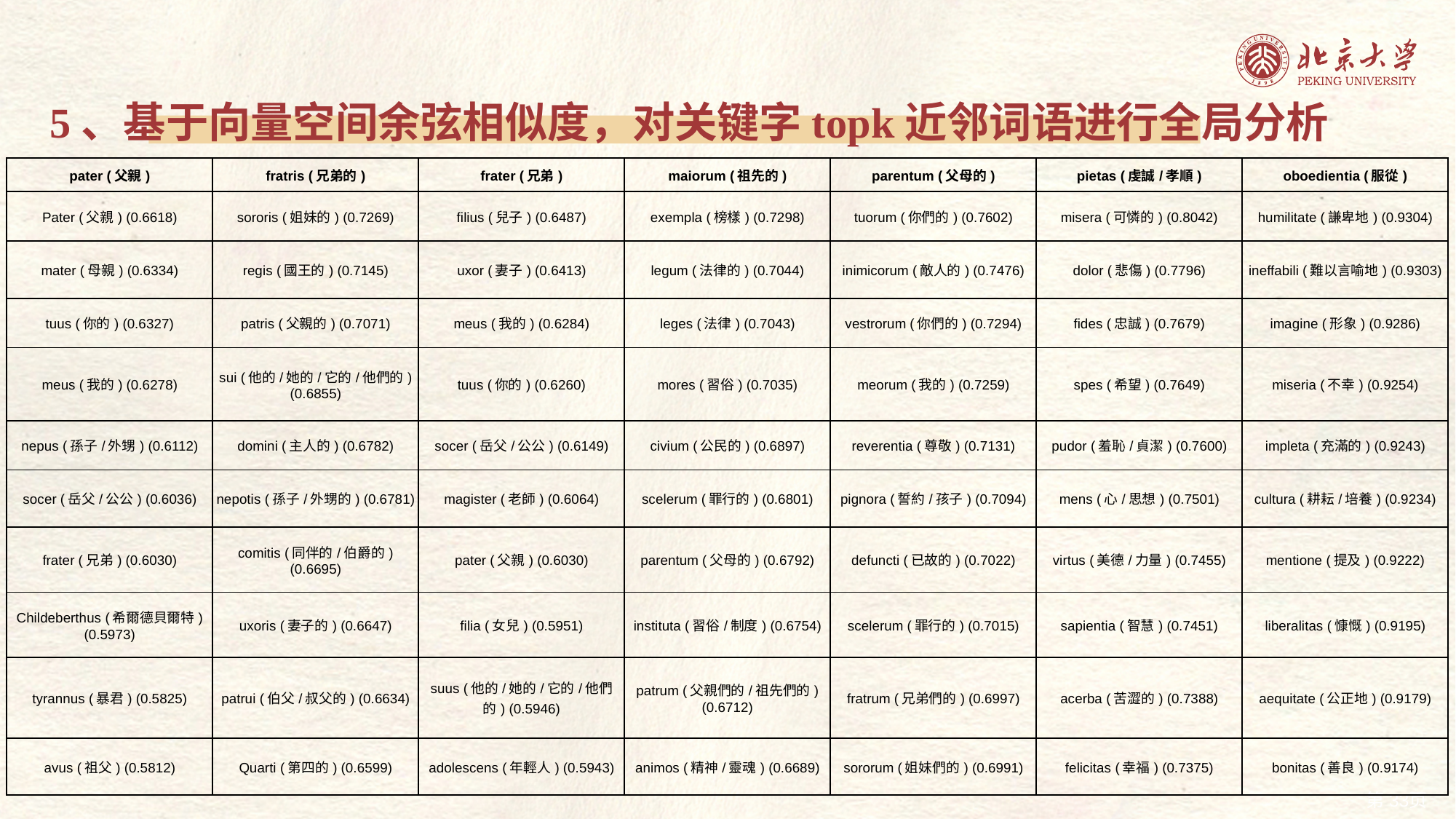

5、基于向量空间余弦相似度，对关键字topk近邻词语进行全局分析

| pater (父親) | fratris (兄弟的) | frater (兄弟) | maiorum (祖先的) | parentum (父母的) | pietas (虔誠/孝順) | oboedientia (服從) |
| --- | --- | --- | --- | --- | --- | --- |
| Pater (父親) (0.6618) | sororis (姐妹的) (0.7269) | filius (兒子) (0.6487) | exempla (榜樣) (0.7298) | tuorum (你們的) (0.7602) | misera (可憐的) (0.8042) | humilitate (謙卑地) (0.9304) |
| mater (母親) (0.6334) | regis (國王的) (0.7145) | uxor (妻子) (0.6413) | legum (法律的) (0.7044) | inimicorum (敵人的) (0.7476) | dolor (悲傷) (0.7796) | ineffabili (難以言喻地) (0.9303) |
| tuus (你的) (0.6327) | patris (父親的) (0.7071) | meus (我的) (0.6284) | leges (法律) (0.7043) | vestrorum (你們的) (0.7294) | fides (忠誠) (0.7679) | imagine (形象) (0.9286) |
| meus (我的) (0.6278) | sui (他的/她的/它的/他們的) (0.6855) | tuus (你的) (0.6260) | mores (習俗) (0.7035) | meorum (我的) (0.7259) | spes (希望) (0.7649) | miseria (不幸) (0.9254) |
| nepus (孫子/外甥) (0.6112) | domini (主人的) (0.6782) | socer (岳父/公公) (0.6149) | civium (公民的) (0.6897) | reverentia (尊敬) (0.7131) | pudor (羞恥/貞潔) (0.7600) | impleta (充滿的) (0.9243) |
| socer (岳父/公公) (0.6036) | nepotis (孫子/外甥的) (0.6781) | magister (老師) (0.6064) | scelerum (罪行的) (0.6801) | pignora (誓約/孩子) (0.7094) | mens (心/思想) (0.7501) | cultura (耕耘/培養) (0.9234) |
| frater (兄弟) (0.6030) | comitis (同伴的/伯爵的) (0.6695) | pater (父親) (0.6030) | parentum (父母的) (0.6792) | defuncti (已故的) (0.7022) | virtus (美德/力量) (0.7455) | mentione (提及) (0.9222) |
| Childeberthus (希爾德貝爾特) (0.5973) | uxoris (妻子的) (0.6647) | filia (女兒) (0.5951) | instituta (習俗/制度) (0.6754) | scelerum (罪行的) (0.7015) | sapientia (智慧) (0.7451) | liberalitas (慷慨) (0.9195) |
| tyrannus (暴君) (0.5825) | patrui (伯父/叔父的) (0.6634) | suus (他的/她的/它的/他們的) (0.5946) | patrum (父親們的/祖先們的) (0.6712) | fratrum (兄弟們的) (0.6997) | acerba (苦澀的) (0.7388) | aequitate (公正地) (0.9179) |
| avus (祖父) (0.5812) | Quarti (第四的) (0.6599) | adolescens (年輕人) (0.5943) | animos (精神/靈魂) (0.6689) | sororum (姐妹們的) (0.6991) | felicitas (幸福) (0.7375) | bonitas (善良) (0.9174) |
33